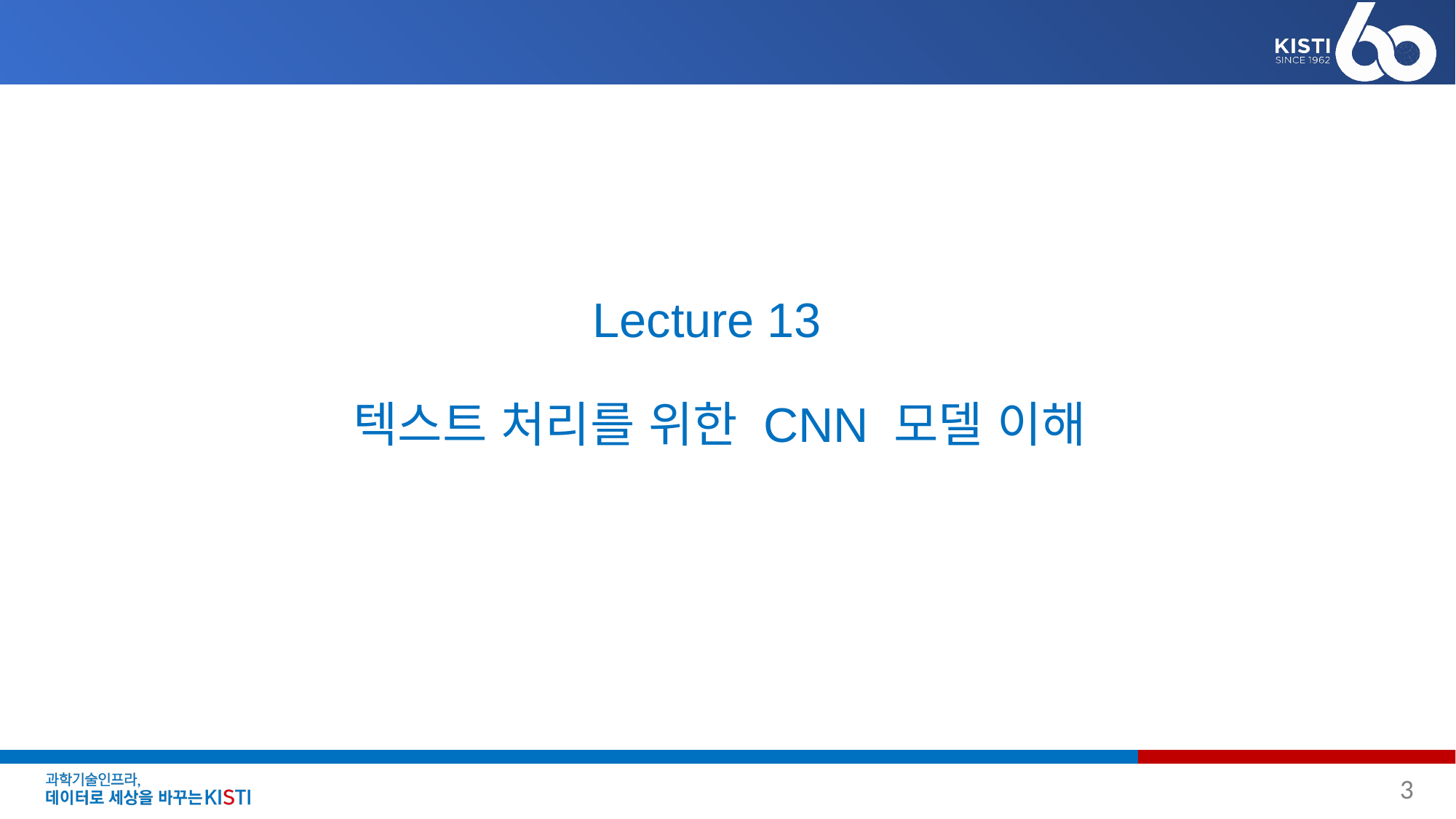

# Lecture 13 텍스트 처리를 위한 CNN 모델 이해
3